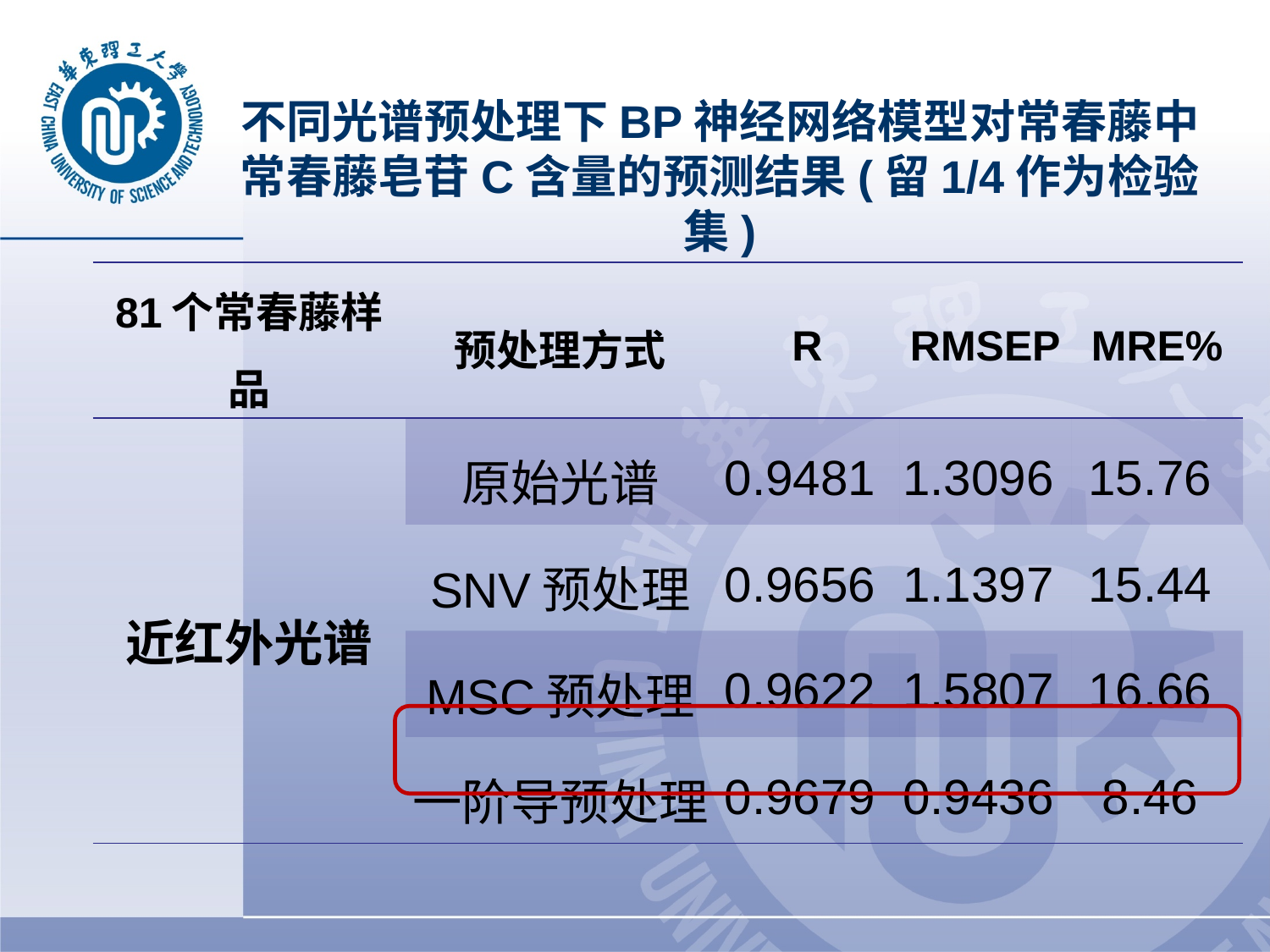

# 不同光谱预处理下BP神经网络模型对常春藤中常春藤皂苷C含量的预测结果(留1/4作为检验集)
| 81个常春藤样品 | 预处理方式 | R | RMSEP | MRE% |
| --- | --- | --- | --- | --- |
| 近红外光谱 | 原始光谱 | 0.9481 | 1.3096 | 15.76 |
|  | SNV预处理 | 0.9656 | 1.1397 | 15.44 |
|  | MSC预处理 | 0.9622 | 1.5807 | 16.66 |
|  | 一阶导预处理 | 0.9679 | 0.9436 | 8.46 |